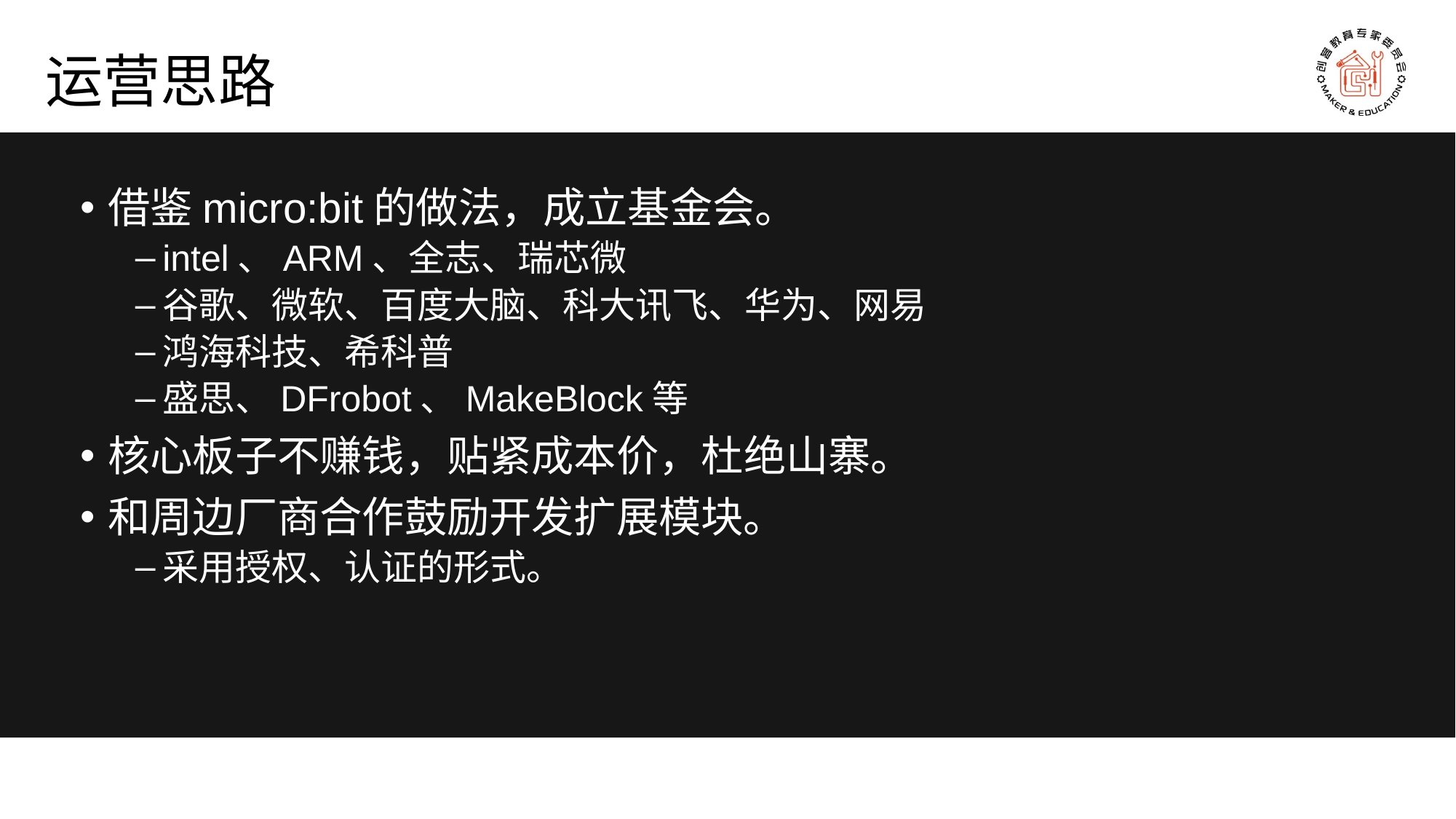

# 运营思路
借鉴micro:bit的做法，成立基金会。
intel、ARM、全志、瑞芯微
谷歌、微软、百度大脑、科大讯飞、华为、网易
鸿海科技、希科普
盛思、DFrobot、MakeBlock等
核心板子不赚钱，贴紧成本价，杜绝山寨。
和周边厂商合作鼓励开发扩展模块。
采用授权、认证的形式。